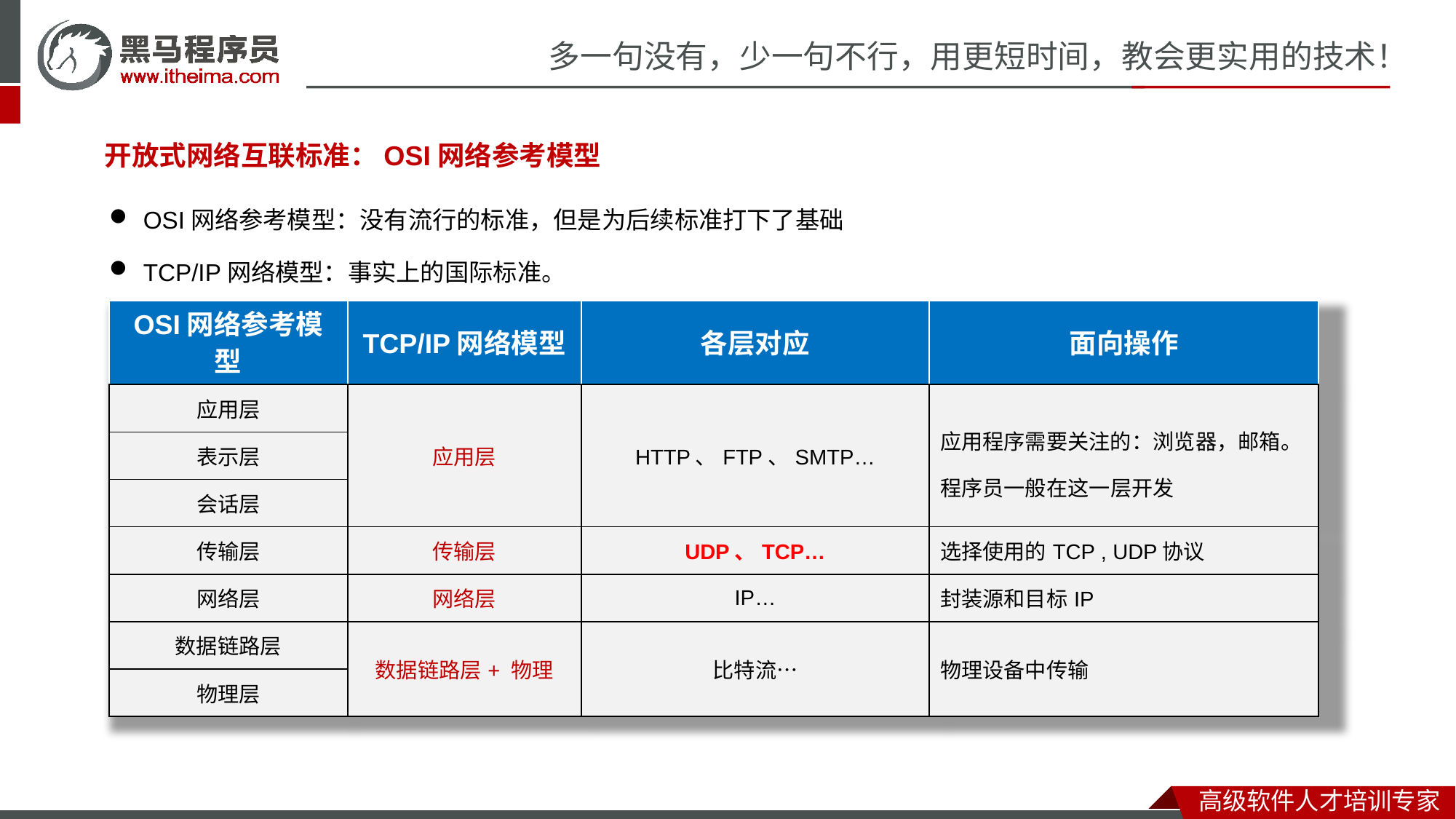

开放式网络互联标准：OSI网络参考模型
OSI网络参考模型：没有流行的标准，但是为后续标准打下了基础
TCP/IP网络模型：事实上的国际标准。
| OSI网络参考模型 | TCP/IP网络模型 | 各层对应 | 面向操作 |
| --- | --- | --- | --- |
| 应用层 | 应用层 | HTTP、FTP、SMTP… | 应用程序需要关注的：浏览器，邮箱。程序员一般在这一层开发 |
| 表示层 | 减 | 参看小学一年级 |  |
| 会话层 | 乘 | 参看小学二年级，与“×”相同 |  |
| 传输层 | 传输层 | UDP、TCP… | 选择使用的TCP , UDP协议 |
| 网络层 | 网络层 | IP… | 封装源和目标IP |
| 数据链路层 | 数据链路层+ 物理 | 比特流… | 物理设备中传输 |
| 物理层 |  |  |  |